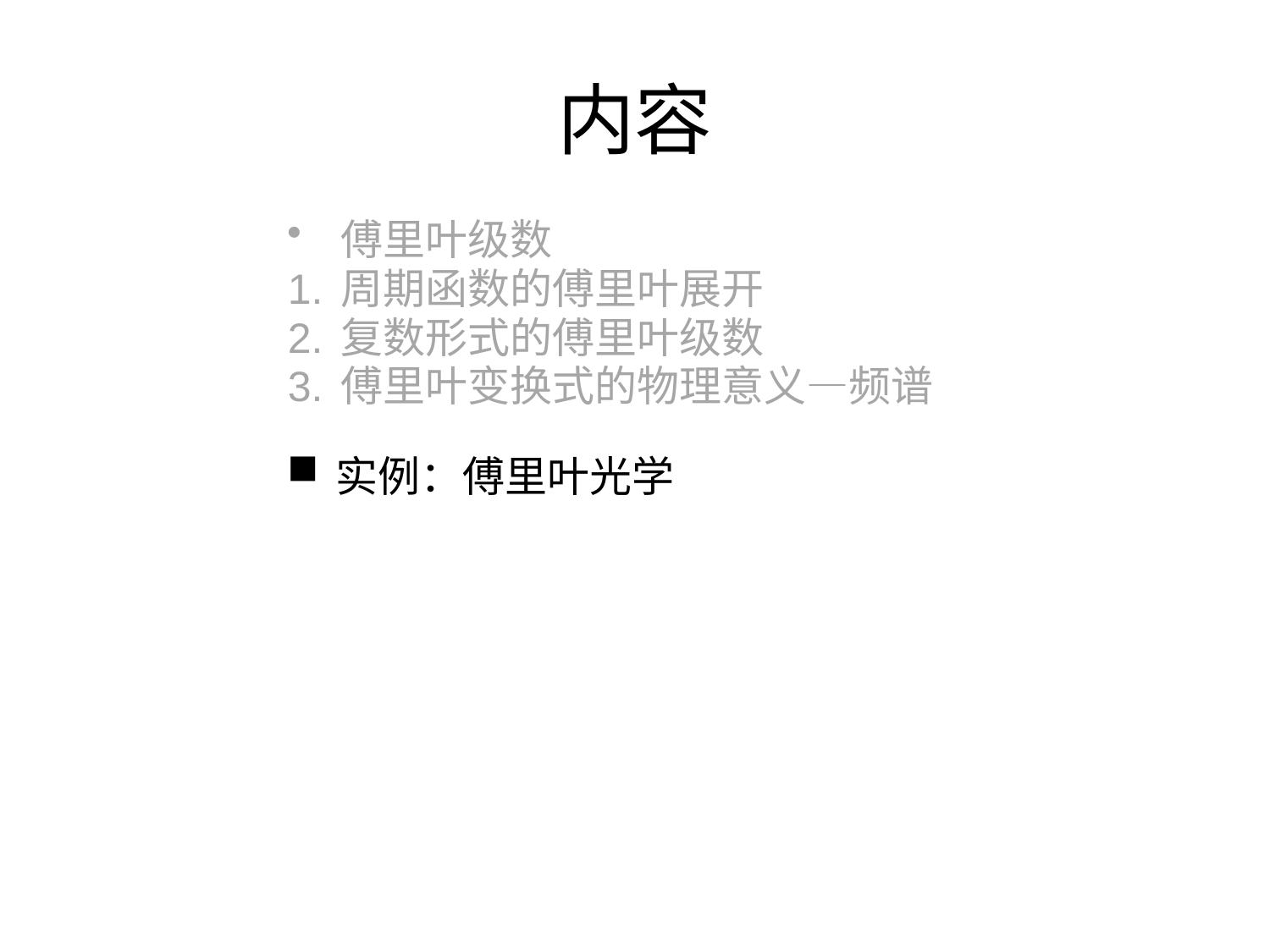

# 内容
傅里叶级数
周期函数的傅里叶展开
复数形式的傅里叶级数
傅里叶变换式的物理意义—频谱

实例：傅里叶光学